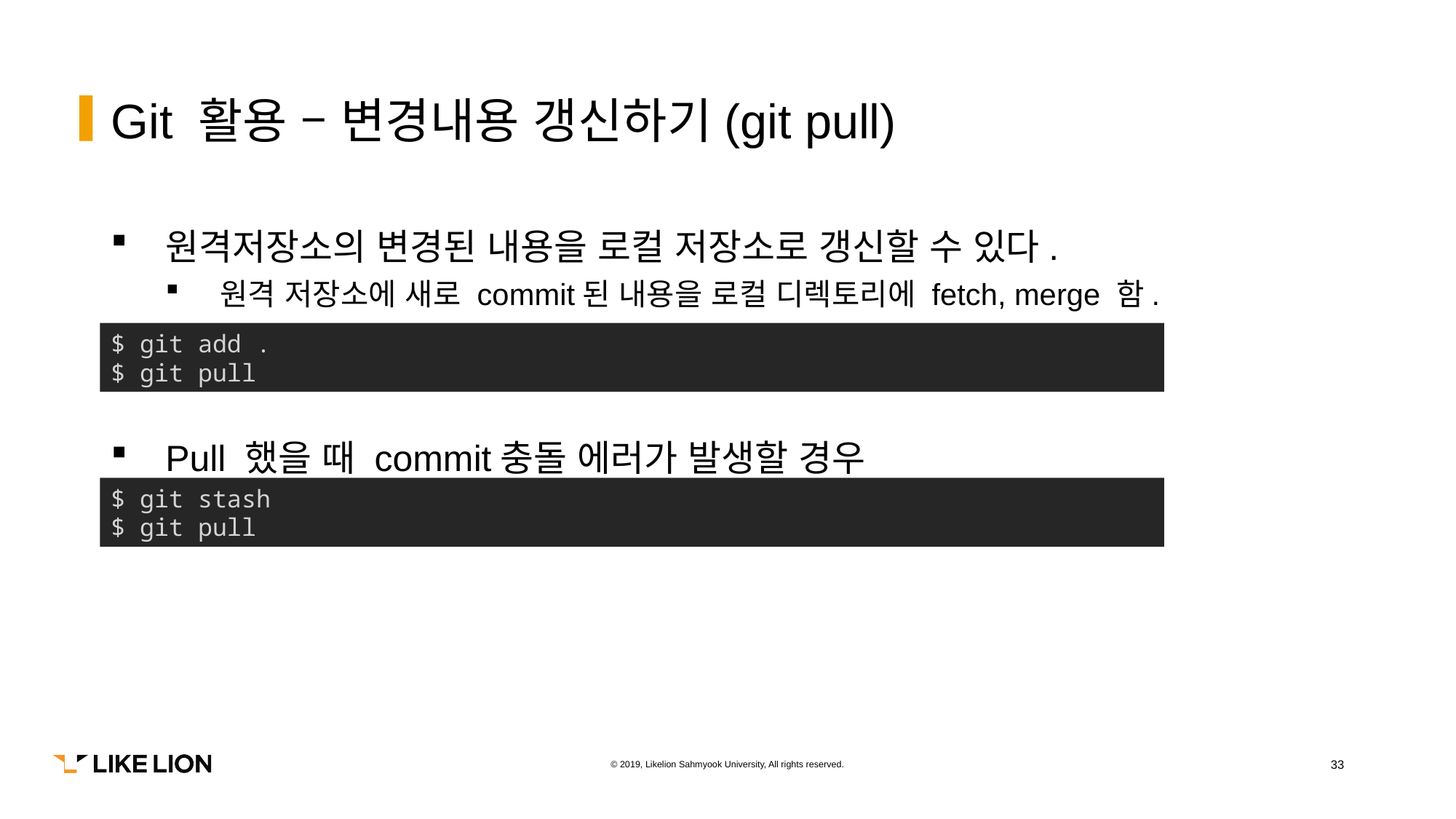

# Git 활용 – 변경내용 갱신하기(git pull)
원격저장소의 변경된 내용을 로컬 저장소로 갱신할 수 있다.
원격 저장소에 새로 commit된 내용을 로컬 디렉토리에 fetch, merge 함.

Pull 했을 때 commit충돌 에러가 발생할 경우

$ git add .
$ git pull
$ git stash
$ git pull
33